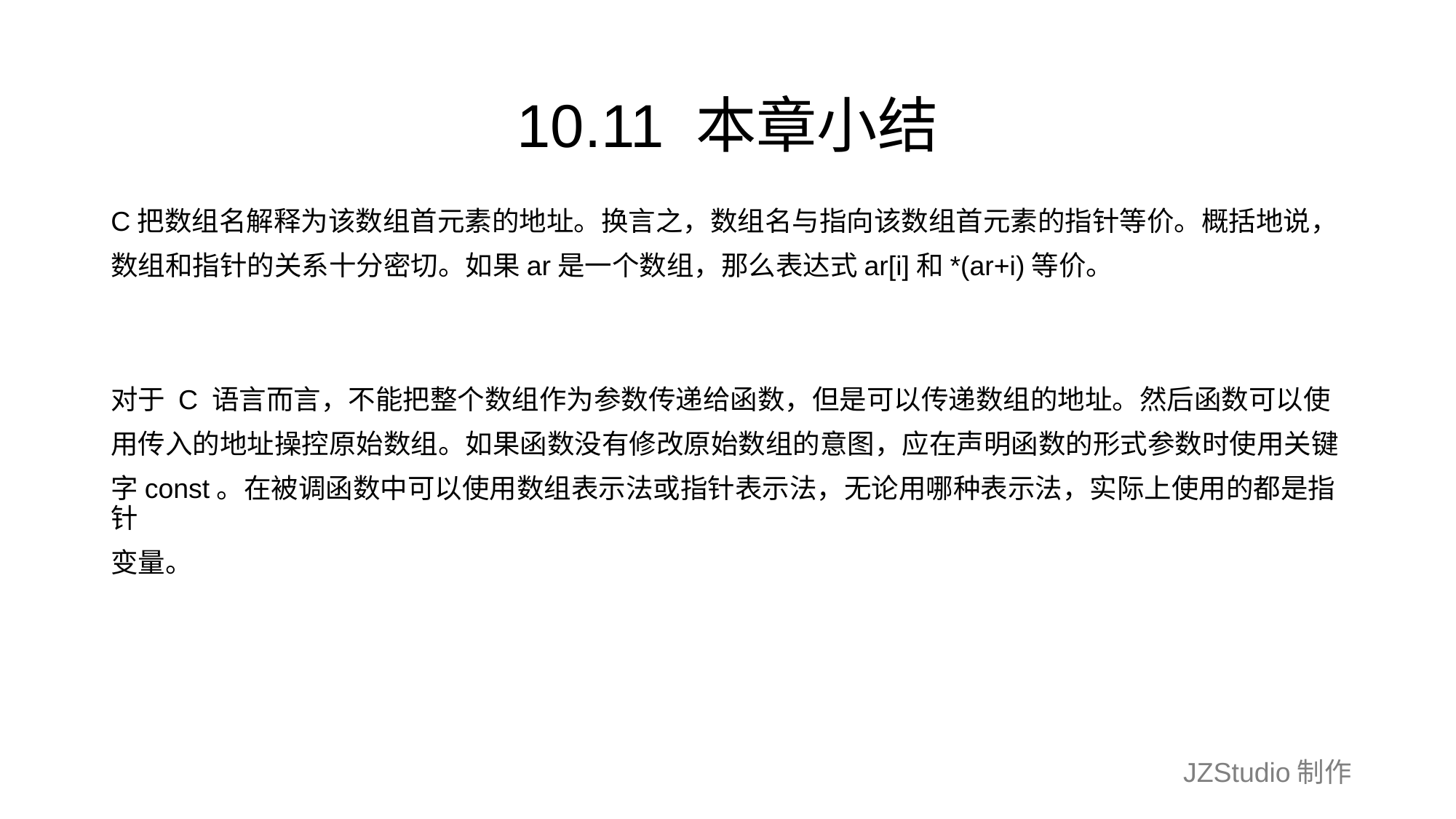

# 10.11 本章小结
C把数组名解释为该数组首元素的地址。换言之，数组名与指向该数组首元素的指针等价。概括地说，
数组和指针的关系十分密切。如果ar是一个数组，那么表达式ar[i]和*(ar+i)等价。

对于 C 语言而言，不能把整个数组作为参数传递给函数，但是可以传递数组的地址。然后函数可以使
用传入的地址操控原始数组。如果函数没有修改原始数组的意图，应在声明函数的形式参数时使用关键
字const。在被调函数中可以使用数组表示法或指针表示法，无论用哪种表示法，实际上使用的都是指针
变量。